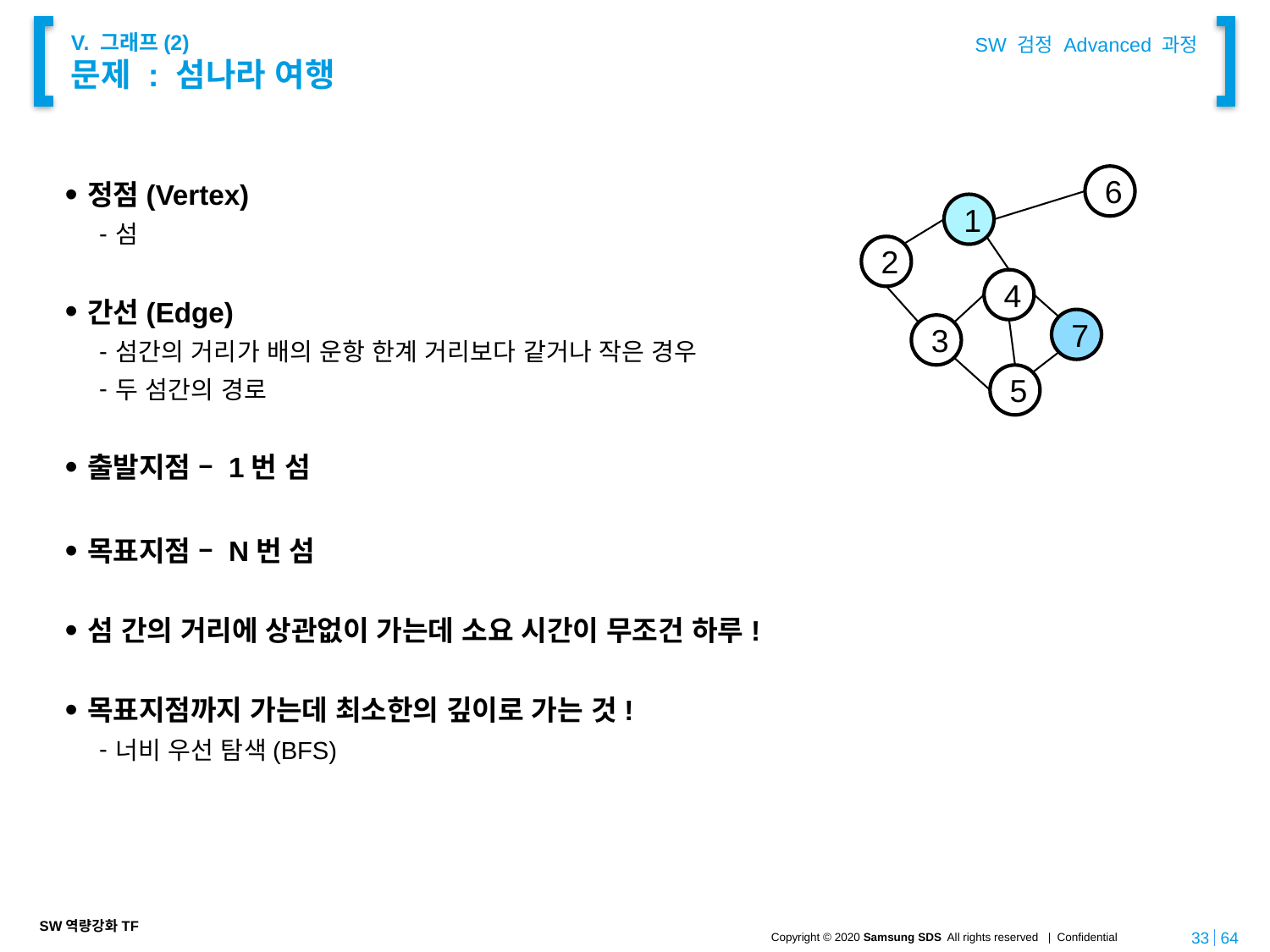

SW 검정 Advanced 과정
# V. 그래프(2) 문제 : 섬나라 여행
6
1
2
4
7
3
5
정점(Vertex)
섬

간선(Edge)
섬간의 거리가 배의 운항 한계 거리보다 같거나 작은 경우
두 섬간의 경로

출발지점 – 1번 섬

목표지점 – N번 섬

섬 간의 거리에 상관없이 가는데 소요 시간이 무조건 하루!

목표지점까지 가는데 최소한의 깊이로 가는 것!
너비 우선 탐색(BFS)